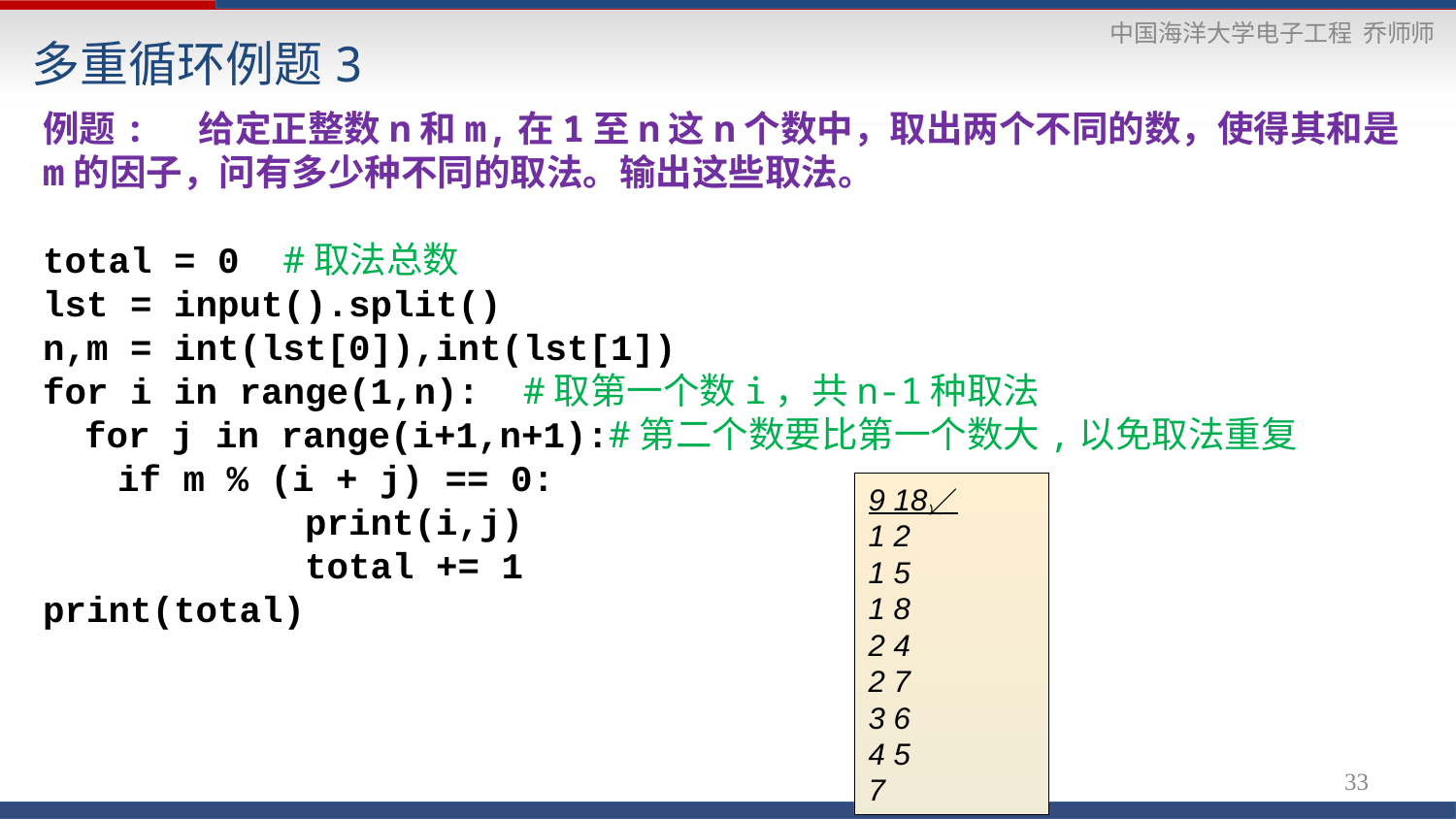

# 多重循环例题3
例题:  给定正整数n和m,在1至n这n个数中，取出两个不同的数，使得其和是m的因子，问有多少种不同的取法。输出这些取法。

total = 0  #取法总数
lst = input().split()
n,m = int(lst[0]),int(lst[1])
for i in range(1,n):  #取第一个数i，共n-1种取法
    for j in range(i+1,n+1):#第二个数要比第一个数大,以免取法重复
        if m % (i + j) == 0:
            print(i,j)
            total += 1
print(total)
9 18↙
1 2
1 5
1 8
2 4
2 7
3 6
4 5
7
33